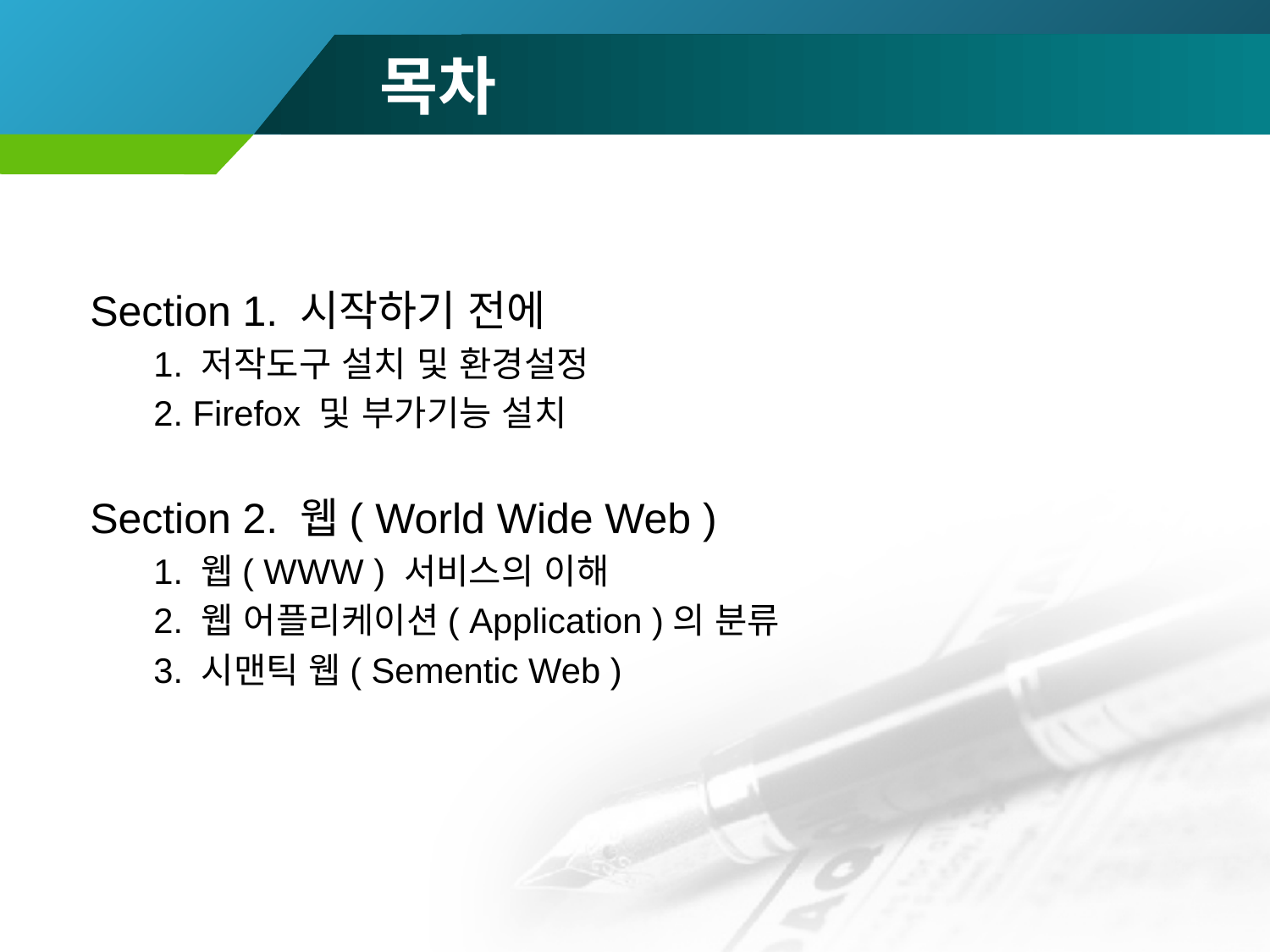

# 목차
Section 1. 시작하기 전에
1. 저작도구 설치 및 환경설정
2. Firefox 및 부가기능 설치

Section 2. 웹( World Wide Web )
1. 웹( WWW ) 서비스의 이해
2. 웹 어플리케이션( Application )의 분류
3. 시맨틱 웹( Sementic Web )